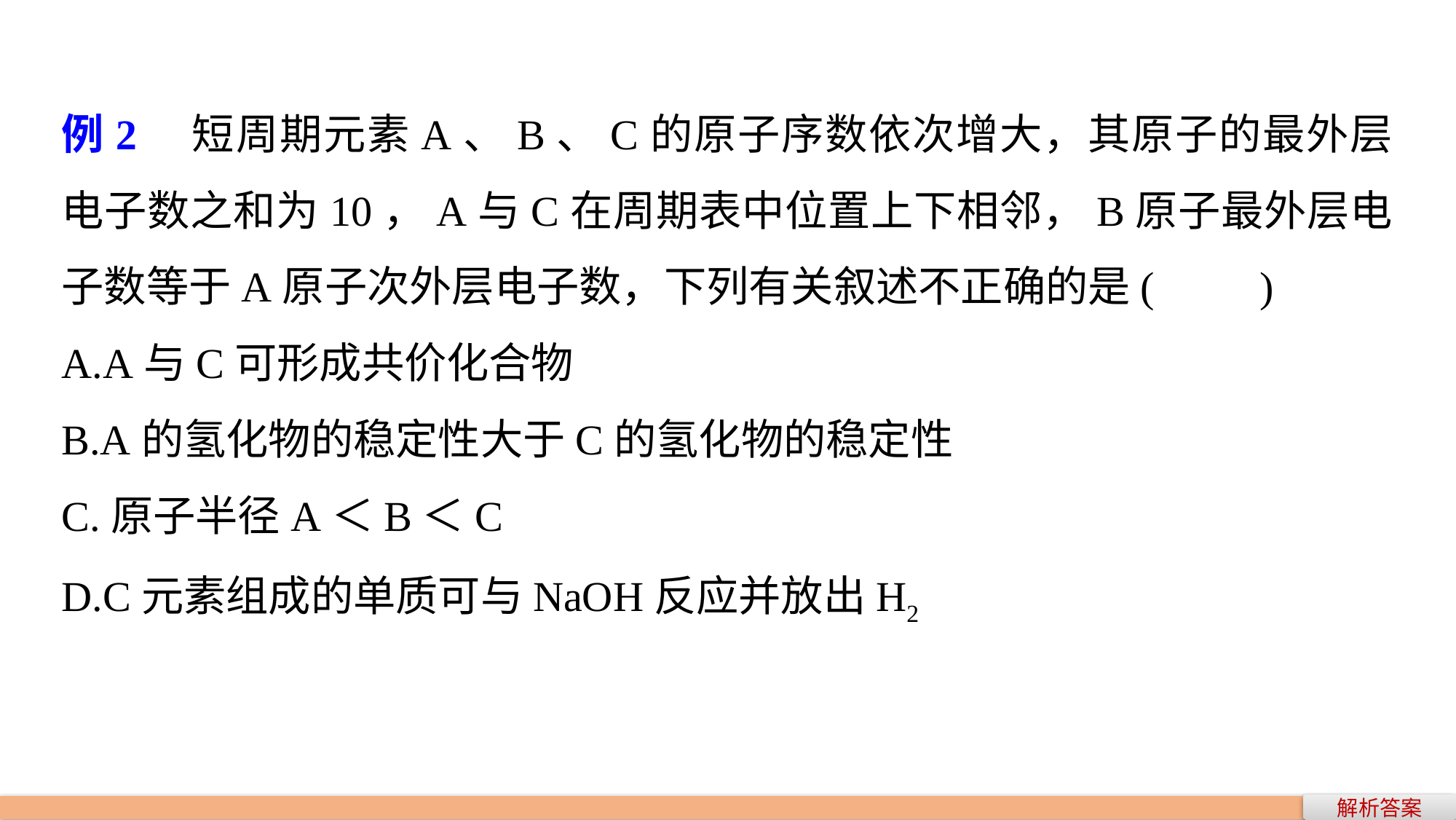

例2　短周期元素A、B、C的原子序数依次增大，其原子的最外层电子数之和为10，A与C在周期表中位置上下相邻，B原子最外层电子数等于A原子次外层电子数，下列有关叙述不正确的是(　　)
A.A与C可形成共价化合物
B.A的氢化物的稳定性大于C的氢化物的稳定性
C.原子半径A＜B＜C
D.C元素组成的单质可与NaOH反应并放出H2
解析答案